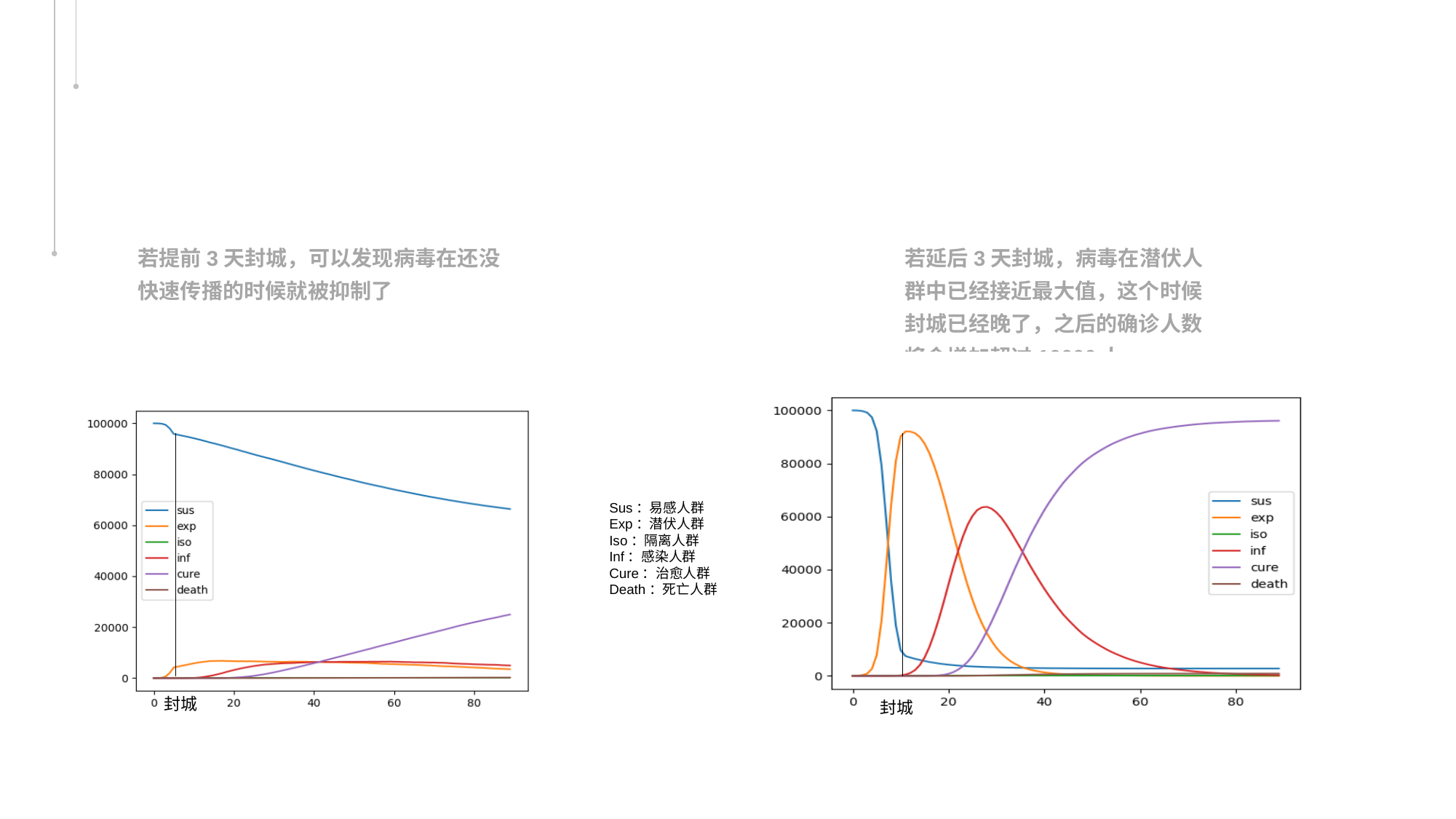

若提前3天封城，可以发现病毒在还没快速传播的时候就被抑制了
若延后3天封城，病毒在潜伏人群中已经接近最大值，这个时候封城已经晚了，之后的确诊人数将会增加超过10000人

封城

封城
Sus：易感人群
Exp：潜伏人群
Iso：隔离人群
Inf：感染人群
Cure：治愈人群
Death：死亡人群